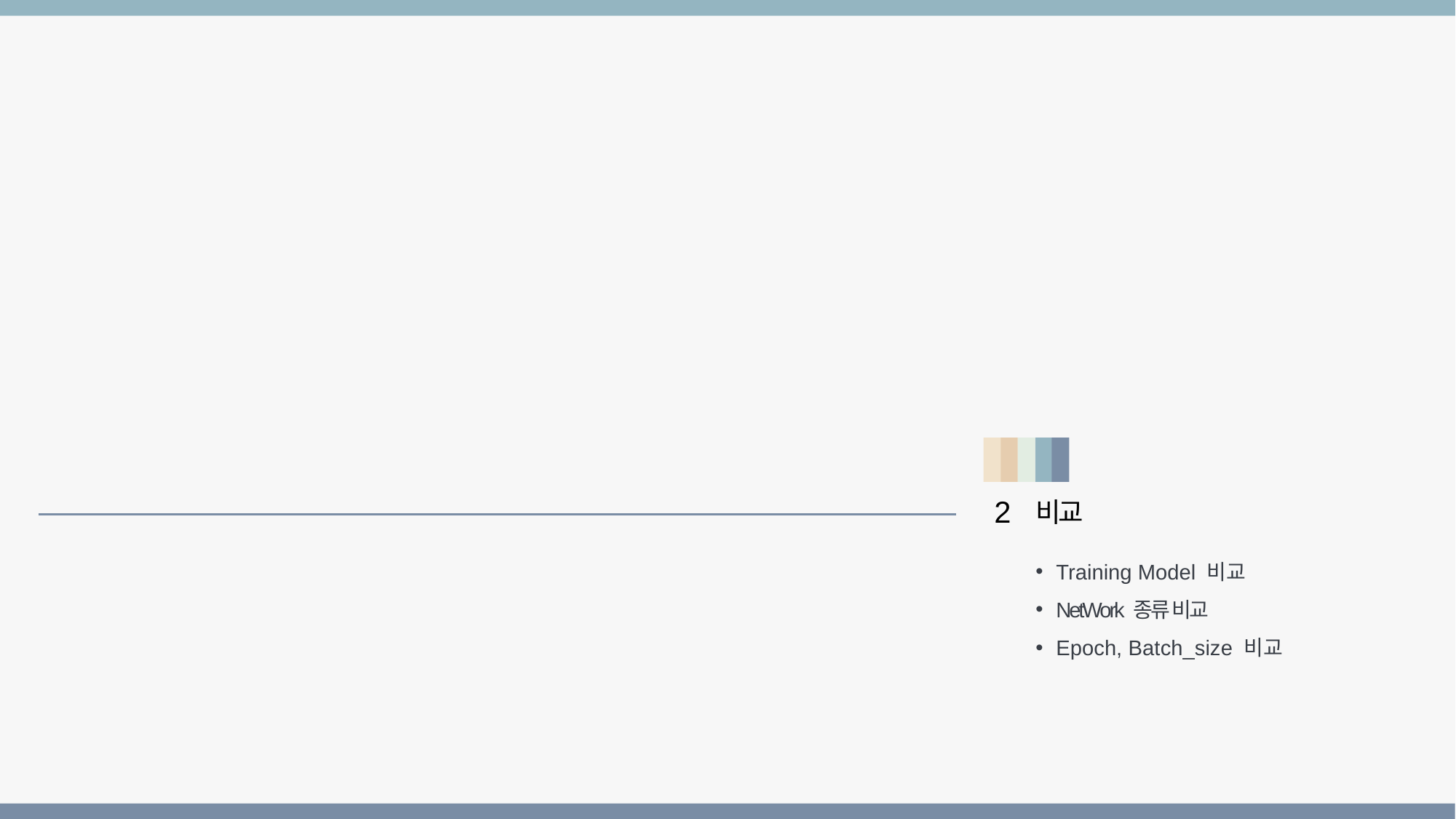

2
비교
Training Model 비교
NetWork 종류 비교
Epoch, Batch_size 비교